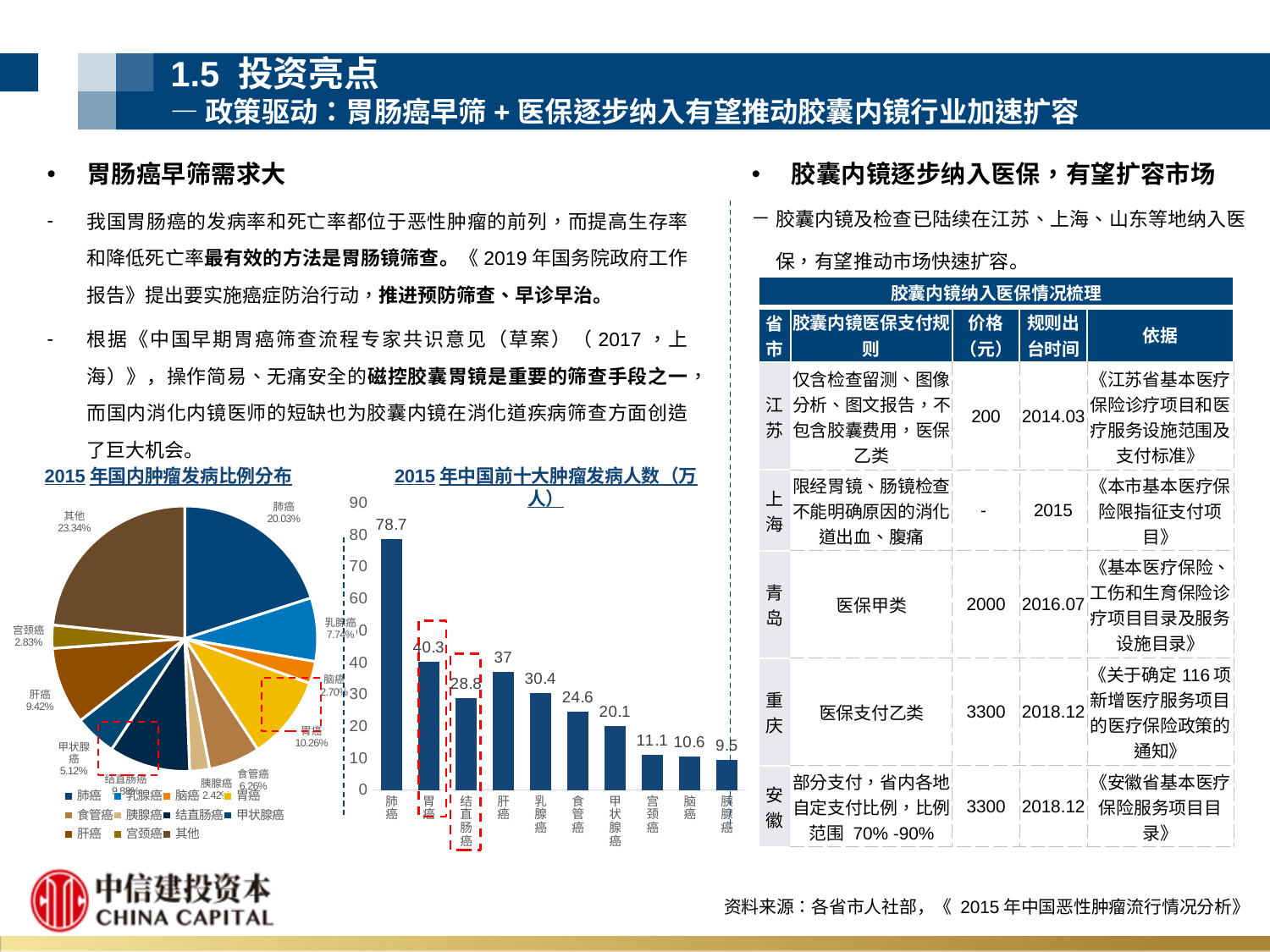

1.5 投资亮点
—政策驱动：胃肠癌早筛+医保逐步纳入有望推动胶囊内镜行业加速扩容
胃肠癌早筛需求大
我国胃肠癌的发病率和死亡率都位于恶性肿瘤的前列，而提高生存率和降低死亡率最有效的方法是胃肠镜筛查。《2019年国务院政府工作报告》提出要实施癌症防治行动，推进预防筛查、早诊早治。
根据《中国早期胃癌筛查流程专家共识意见（草案）（2017，上海）》，操作简易、无痛安全的磁控胶囊胃镜是重要的筛查手段之一，而国内消化内镜医师的短缺也为胶囊内镜在消化道疾病筛查方面创造了巨大机会。
胶囊内镜逐步纳入医保，有望扩容市场
胶囊内镜及检查已陆续在江苏、上海、山东等地纳入医保，有望推动市场快速扩容。
| 胶囊内镜纳入医保情况梳理 |  |  |  |  |
| --- | --- | --- | --- | --- |
| 省市 | 胶囊内镜医保支付规则 | 价格（元） | 规则出台时间 | 依据 |
| 江苏 | 仅含检查留测、图像分析、图文报告，不包含胶囊费用，医保乙类 | 200 | 2014.03 | 《江苏省基本医疗保险诊疗项目和医疗服务设施范围及支付标准》 |
| 上海 | 限经胃镜、肠镜检查不能明确原因的消化道出血、腹痛 | - | 2015 | 《本市基本医疗保险限指征支付项目》 |
| 青岛 | 医保甲类 | 2000 | 2016.07 | 《基本医疗保险、工伤和生育保险诊疗项目目录及服务设施目录》 |
| 重庆 | 医保支付乙类 | 3300 | 2018.12 | 《关于确定116项新增医疗服务项目的医疗保险政策的通知》 |
| 安徽 | 部分支付，省内各地自定支付比例，比例范围 70% -90% | 3300 | 2018.12 | 《安徽省基本医疗保险服务项目目录》 |
2015年国内肿瘤发病比例分布
2015年中国前十大肿瘤发病人数（万人）

### Chart

| Category |  |
|---|---|
| 肺癌 | 0.2003 |
| 乳腺癌 | 0.0774 |
| 脑癌 | 0.027 |
| 胃癌 | 0.1026 |
| 食管癌 | 0.0626 |
| 胰腺癌 | 0.0242 |
| 结直肠癌 | 0.0988 |
| 甲状腺癌 | 0.0512 |
| 肝癌 | 0.0942 |
| 宫颈癌 | 0.0283 |
| 其他 | 0.2334 |

### Chart

| Category |  |
|---|---|
| 肺癌 | 78.7 |
| 胃癌 | 40.3 |
| 结直肠癌 | 28.8 |
| 肝癌 | 37.0 |
| 乳腺癌 | 30.4 |
| 食管癌 | 24.6 |
| 甲状腺癌 | 20.1 |
| 宫颈癌 | 11.1 |
| 脑癌 | 10.6 |
| 胰腺癌 | 9.5 |

资料来源：各省市人社部，《 2015年中国恶性肿瘤流行情况分析》